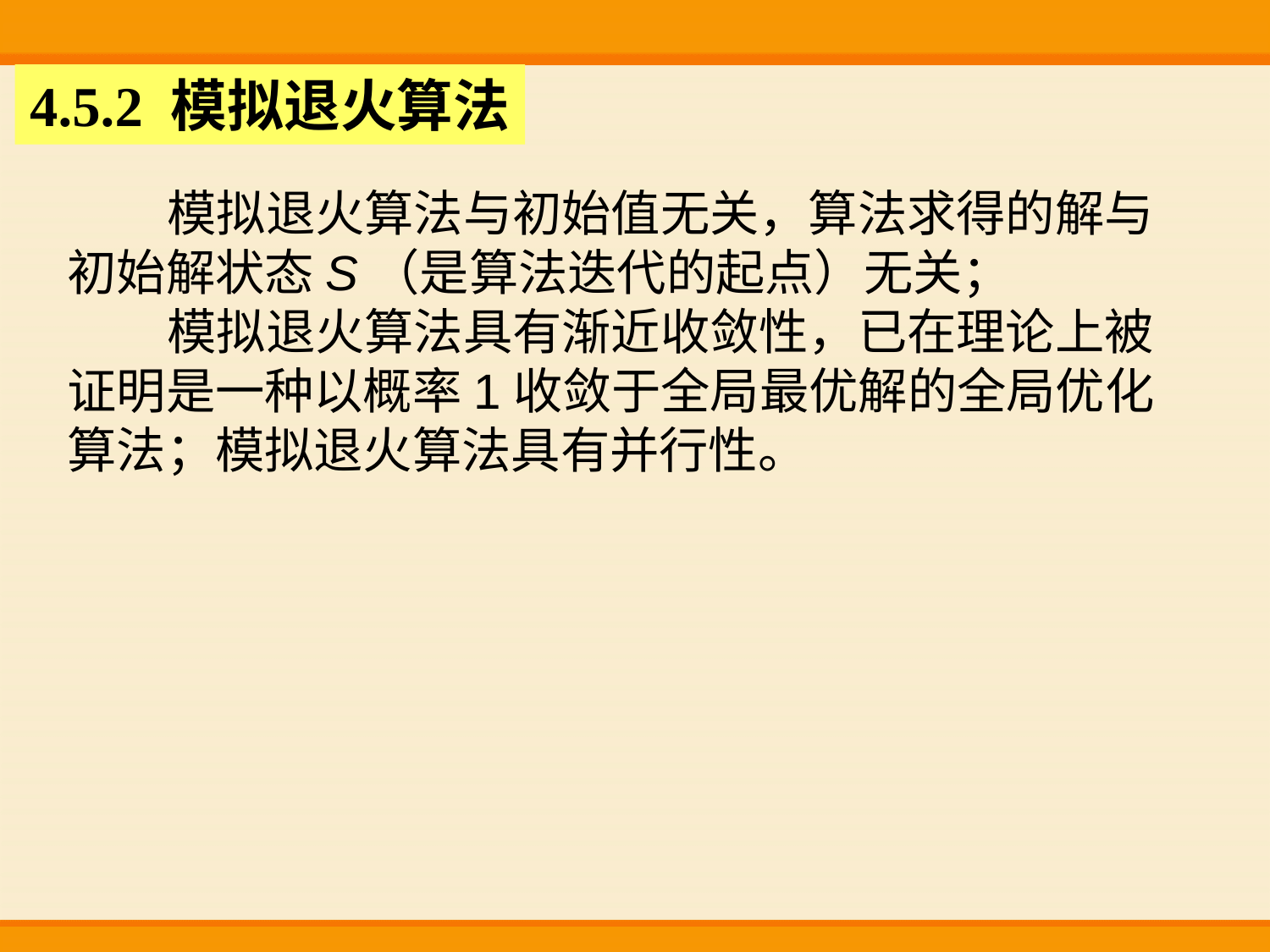

4.5.2 模拟退火算法
模拟退火算法与初始值无关，算法求得的解与初始解状态S（是算法迭代的起点）无关；
模拟退火算法具有渐近收敛性，已在理论上被证明是一种以概率1收敛于全局最优解的全局优化算法；模拟退火算法具有并行性。